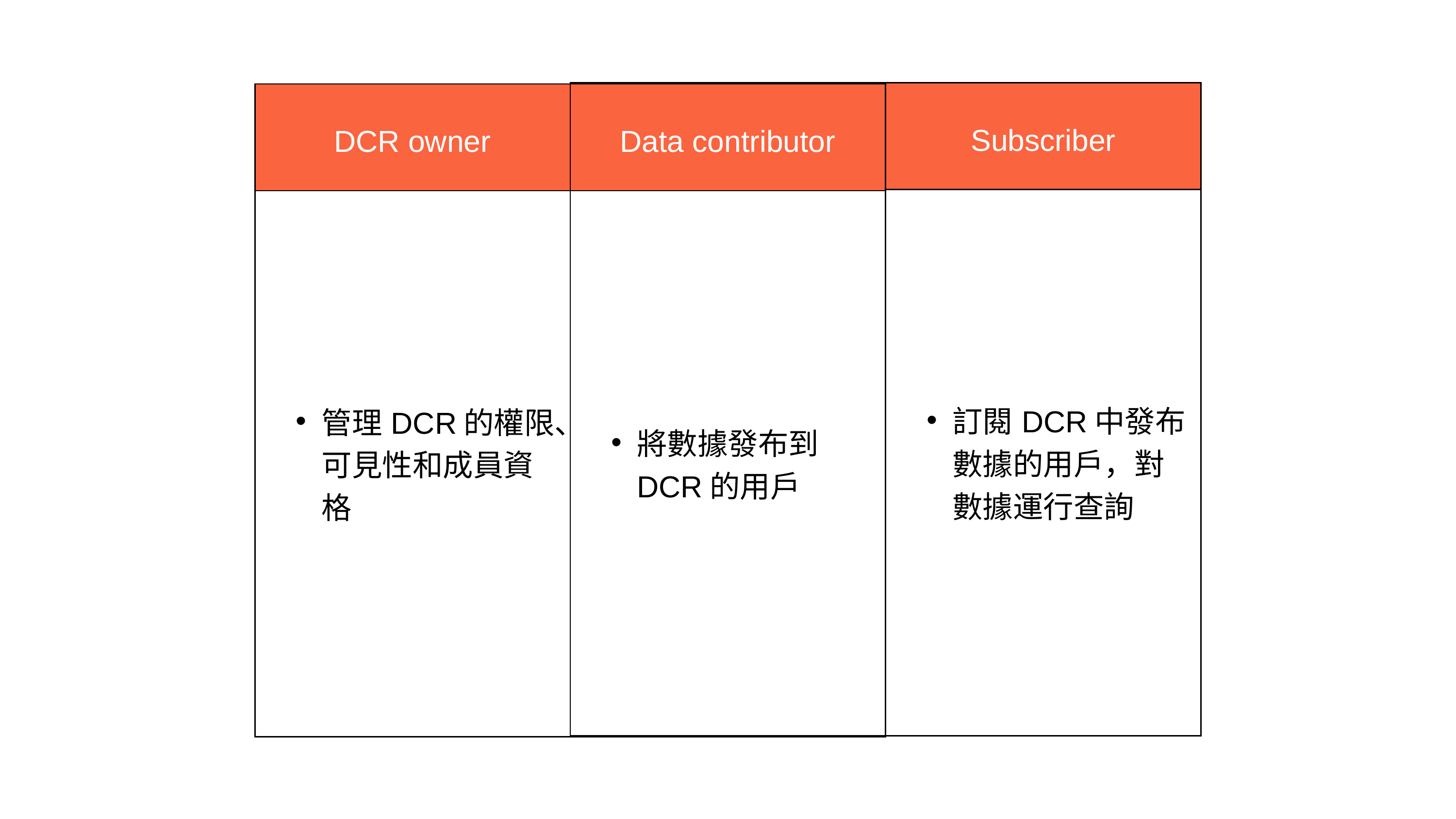

| 定性方法 | Subscriber |
| --- | --- |
|  | 訂閱DCR中發布數據的用戶，對數據運行查詢 |
| DCR owner | Data contributor |
| --- | --- |
| 管理DCR的權限、可見性和成員資格 | 將數據發布到DCR的用戶 |